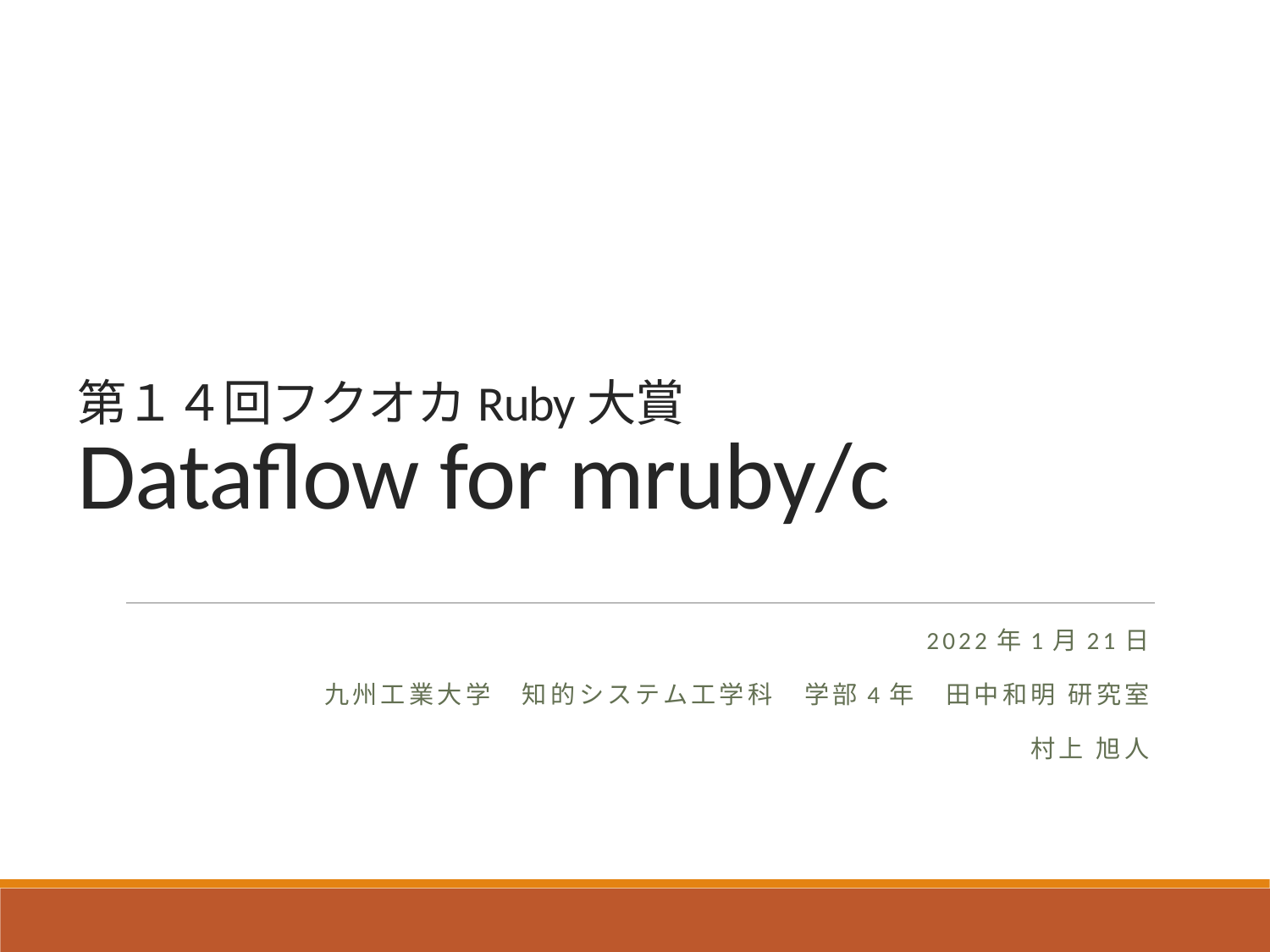

# 第１４回フクオカRuby大賞 Dataflow for mruby/c
2022年1月21日
九州工業大学　知的システム工学科　学部4年　田中和明 研究室
村上 旭人